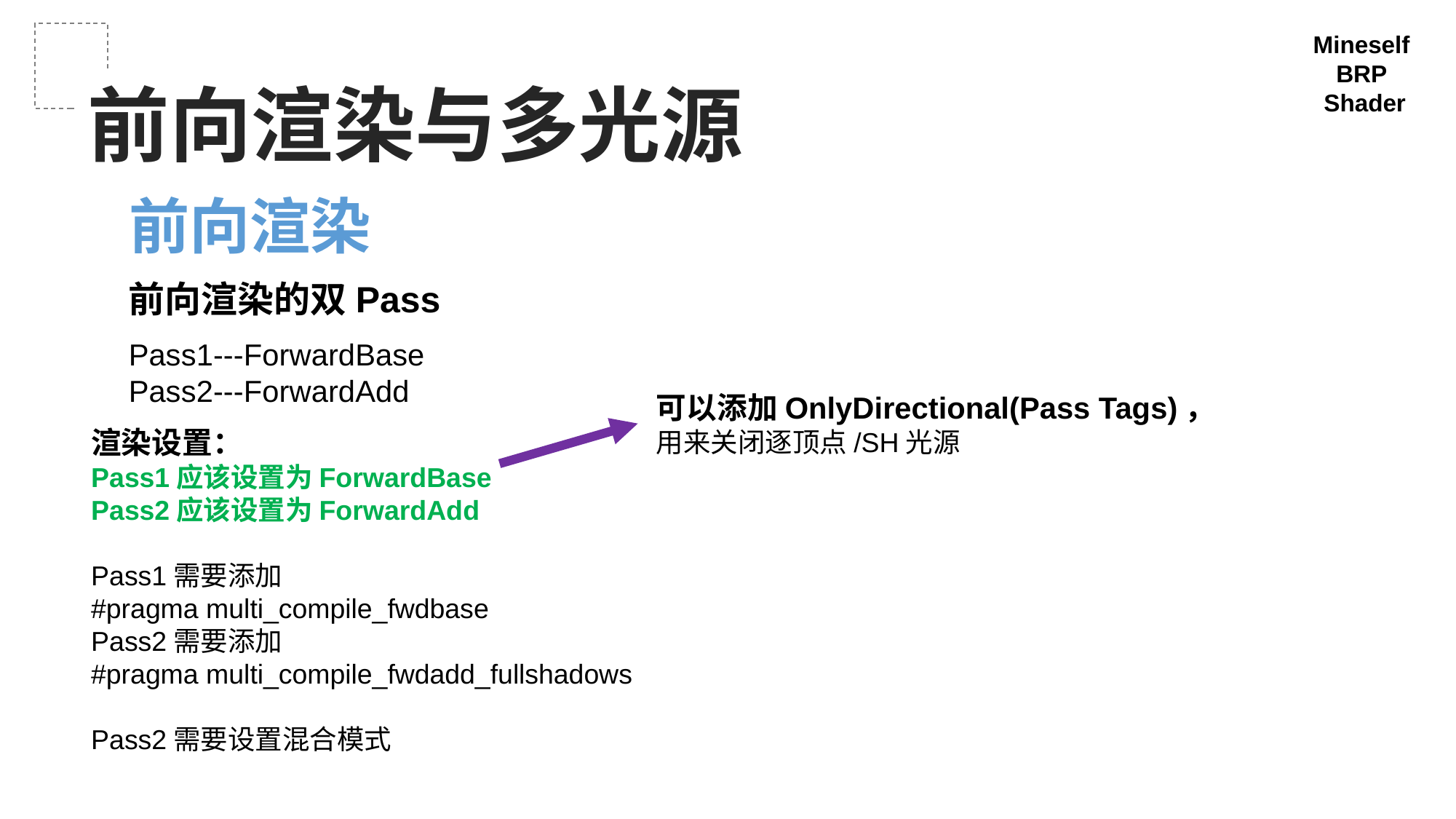

Mineself
BRP
Shader

前向渲染与多光源
前向渲染
前向渲染的双Pass
Pass1---ForwardBase
Pass2---ForwardAdd
可以添加OnlyDirectional(Pass Tags)，
用来关闭逐顶点/SH光源
渲染设置：
Pass1应该设置为ForwardBase
Pass2应该设置为ForwardAdd

Pass1需要添加
#pragma multi_compile_fwdbase
Pass2需要添加
#pragma multi_compile_fwdadd_fullshadows

Pass2需要设置混合模式